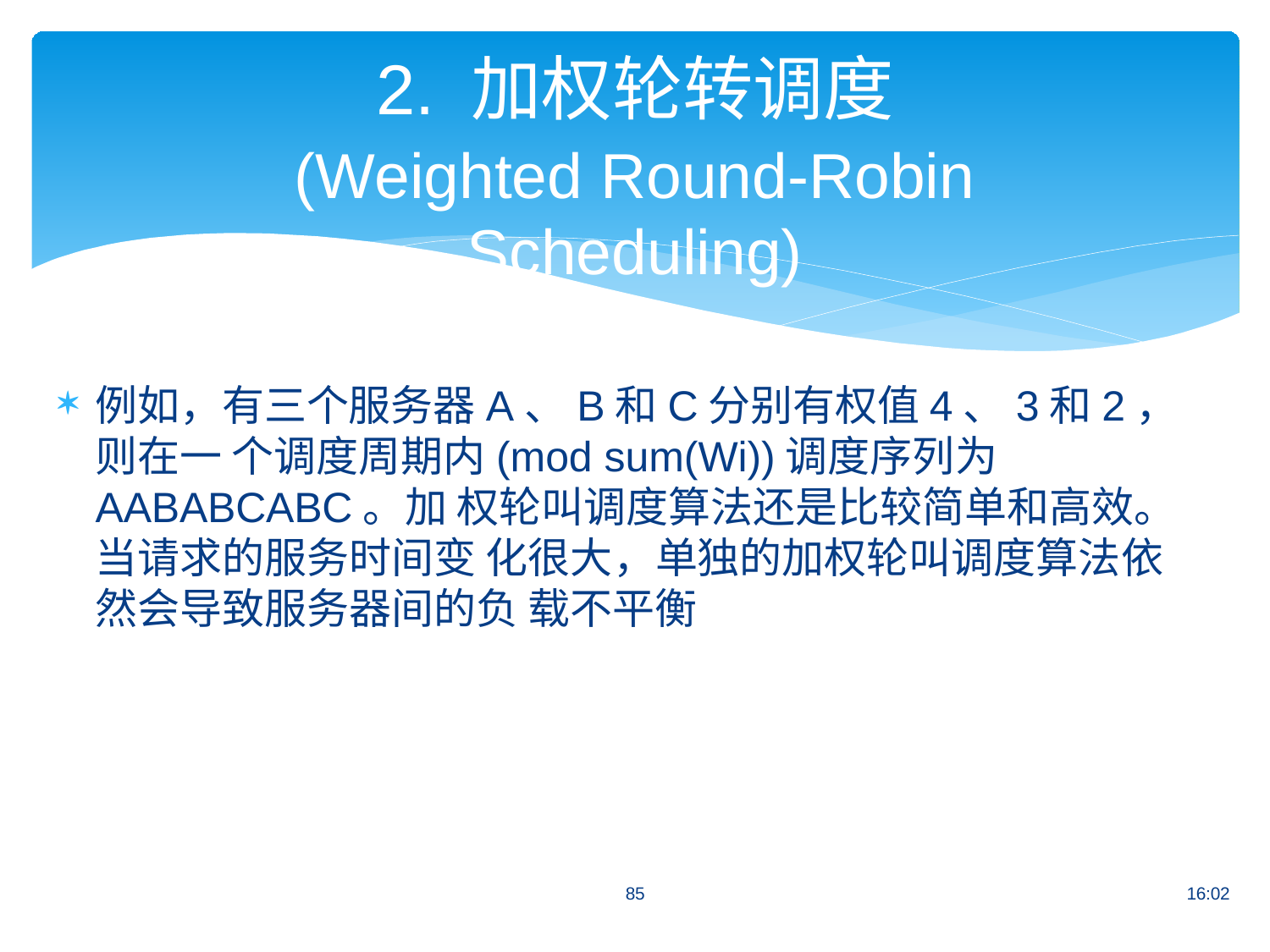

# 2. 加权轮转调度
(Weighted Round-Robin Scheduling)

例如，有三个服务器A、B和C分别有权值4、3和2，则在一 个调度周期内(mod sum(Wi))调度序列为AABABCABC。加 权轮叫调度算法还是比较简单和高效。当请求的服务时间变 化很大，单独的加权轮叫调度算法依然会导致服务器间的负 载不平衡
85
16:02